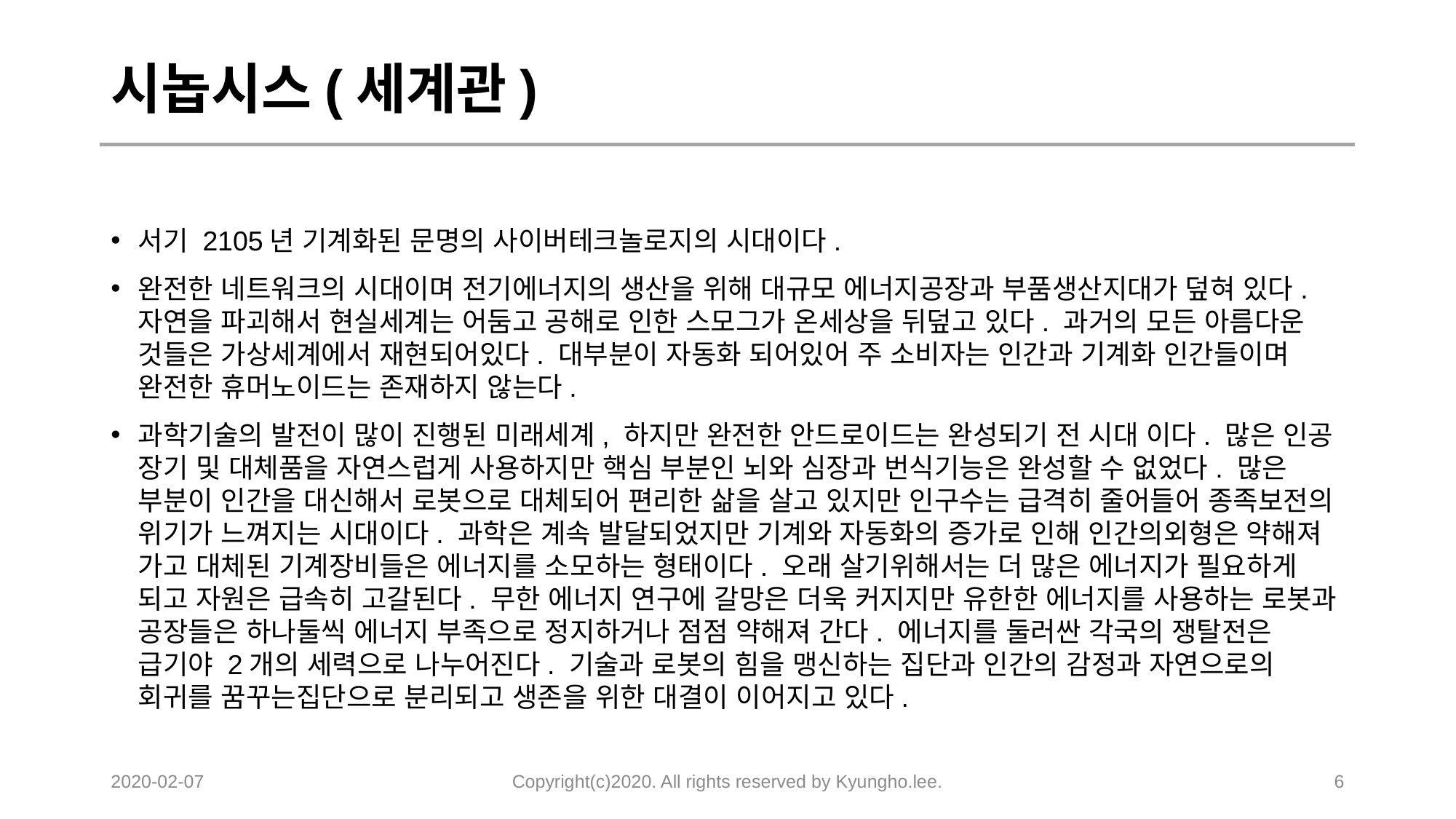

# 시놉시스(세계관)
서기 2105년 기계화된 문명의 사이버테크놀로지의 시대이다.
완전한 네트워크의 시대이며 전기에너지의 생산을 위해 대규모 에너지공장과 부품생산지대가 덮혀 있다. 자연을 파괴해서 현실세계는 어둠고 공해로 인한 스모그가 온세상을 뒤덮고 있다. 과거의 모든 아름다운 것들은 가상세계에서 재현되어있다. 대부분이 자동화 되어있어 주 소비자는 인간과 기계화 인간들이며 완전한 휴머노이드는 존재하지 않는다.
과학기술의 발전이 많이 진행된 미래세계, 하지만 완전한 안드로이드는 완성되기 전 시대 이다. 많은 인공 장기 및 대체품을 자연스럽게 사용하지만 핵심 부분인 뇌와 심장과 번식기능은 완성할 수 없었다. 많은 부분이 인간을 대신해서 로봇으로 대체되어 편리한 삶을 살고 있지만 인구수는 급격히 줄어들어 종족보전의 위기가 느껴지는 시대이다. 과학은 계속 발달되었지만 기계와 자동화의 증가로 인해 인간의외형은 약해져 가고 대체된 기계장비들은 에너지를 소모하는 형태이다. 오래 살기위해서는 더 많은 에너지가 필요하게 되고 자원은 급속히 고갈된다. 무한 에너지 연구에 갈망은 더욱 커지지만 유한한 에너지를 사용하는 로봇과 공장들은 하나둘씩 에너지 부족으로 정지하거나 점점 약해져 간다. 에너지를 둘러싼 각국의 쟁탈전은 급기야 2개의 세력으로 나누어진다. 기술과 로봇의 힘을 맹신하는 집단과 인간의 감정과 자연으로의 회귀를 꿈꾸는집단으로 분리되고 생존을 위한 대결이 이어지고 있다.
2020-02-07
Copyright(c)2020. All rights reserved by Kyungho.lee.
6